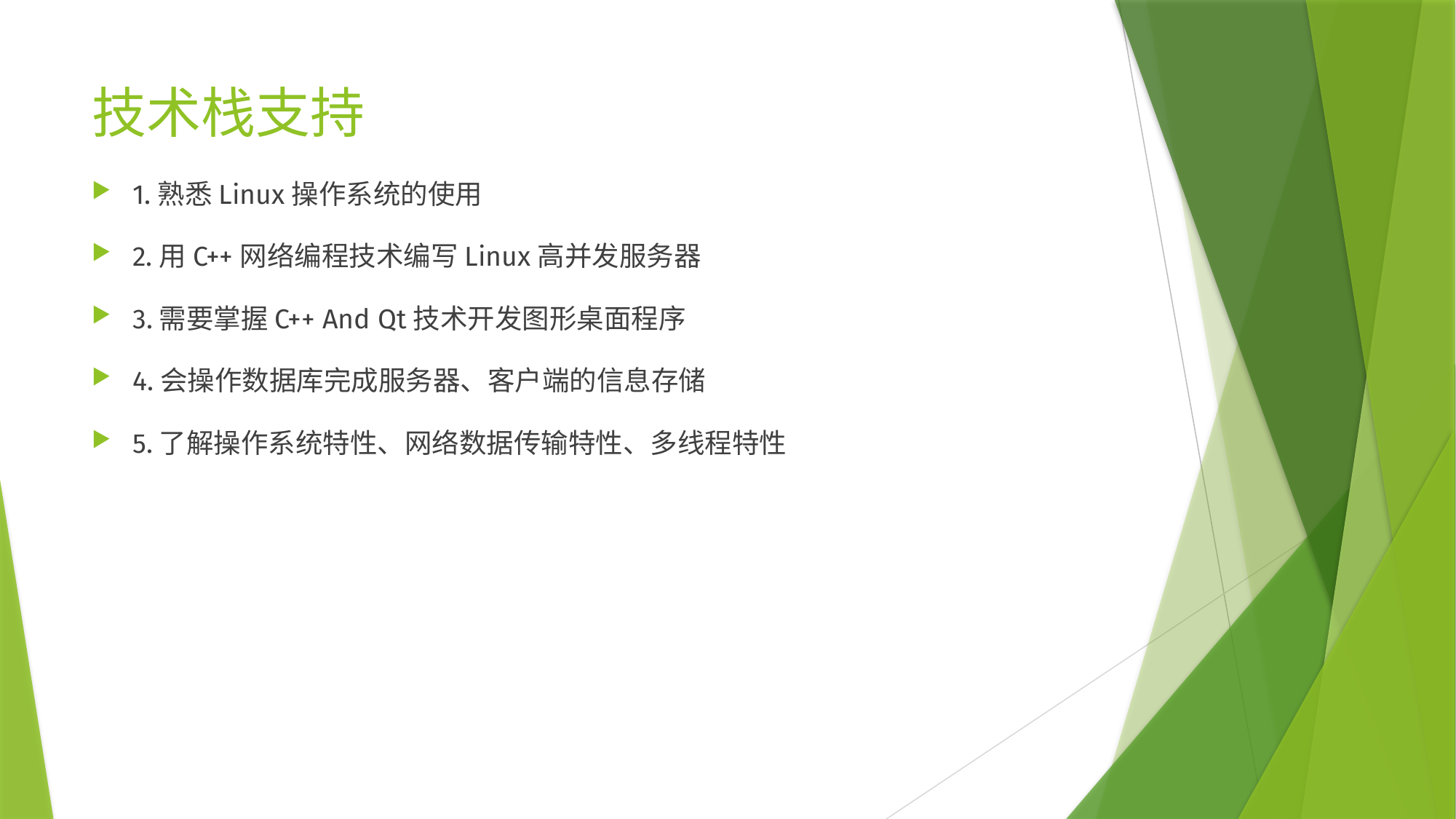

# 技术栈支持
1.熟悉Linux操作系统的使用
2.用C++网络编程技术编写Linux高并发服务器
3.需要掌握C++ And Qt技术开发图形桌面程序
4.会操作数据库完成服务器、客户端的信息存储
5.了解操作系统特性、网络数据传输特性、多线程特性